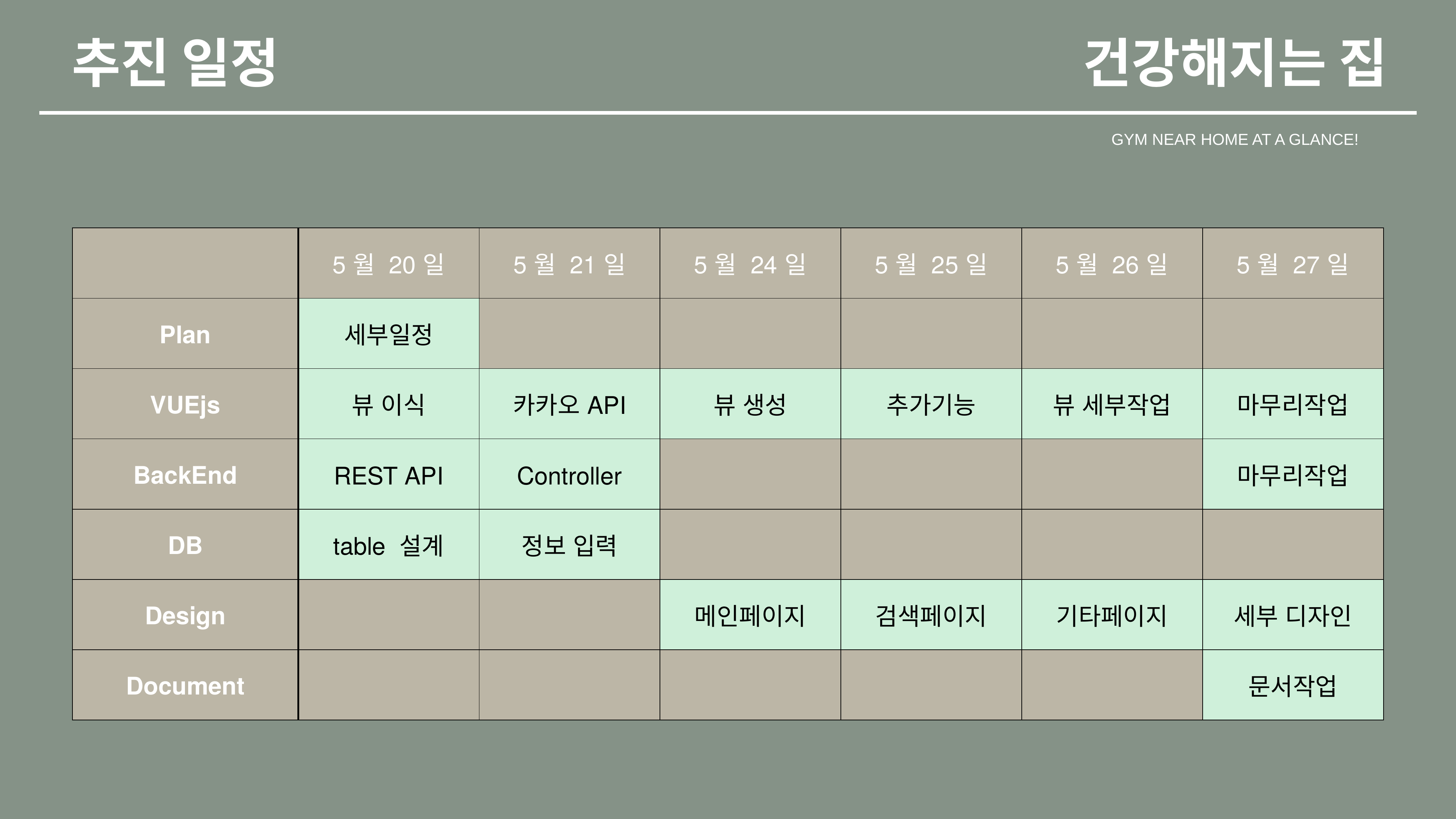

추진 일정
건강해지는 집

GYM NEAR HOME AT A GLANCE!
|  | 5월 20일 | 5월 21일 | 5월 24일 | 5월 25일 | 5월 26일 | 5월 27일 |
| --- | --- | --- | --- | --- | --- | --- |
| Plan | 세부일정 |  |  |  |  |  |
| VUEjs | 뷰 이식 | 카카오API | 뷰 생성 | 추가기능 | 뷰 세부작업 | 마무리작업 |
| BackEnd | REST API | Controller |  |  |  | 마무리작업 |
| DB | table 설계 | 정보 입력 |  |  |  |  |
| Design |  |  | 메인페이지 | 검색페이지 | 기타페이지 | 세부 디자인 |
| Document |  |  |  |  |  | 문서작업 |